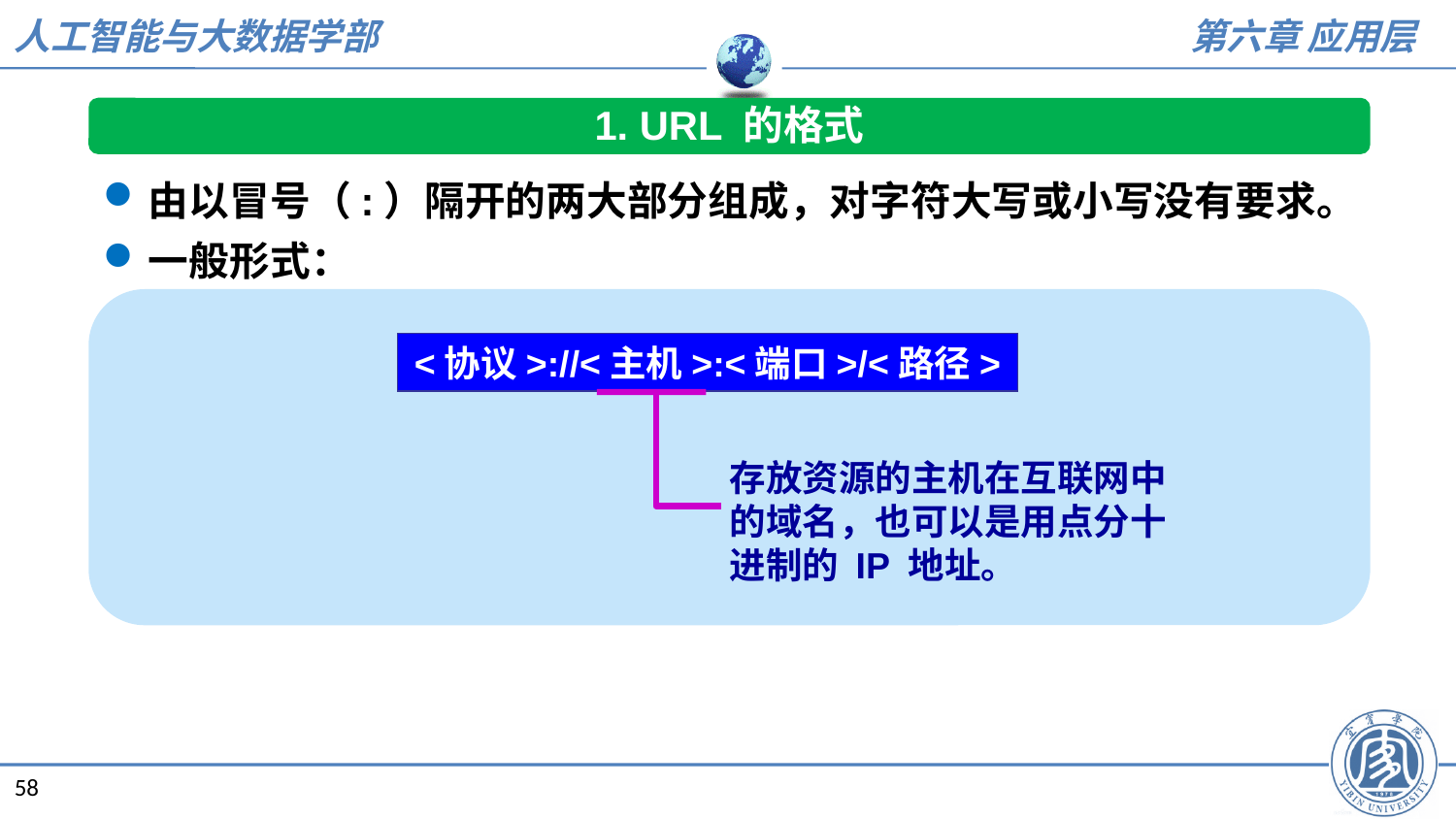

1. URL 的格式

由以冒号（:）隔开的两大部分组成，对字符大写或小写没有要求。
一般形式：

<协议>://<主机>:<端口>/<路径>

存放资源的主机在互联网中的域名，也可以是用点分十进制的 IP 地址。
58